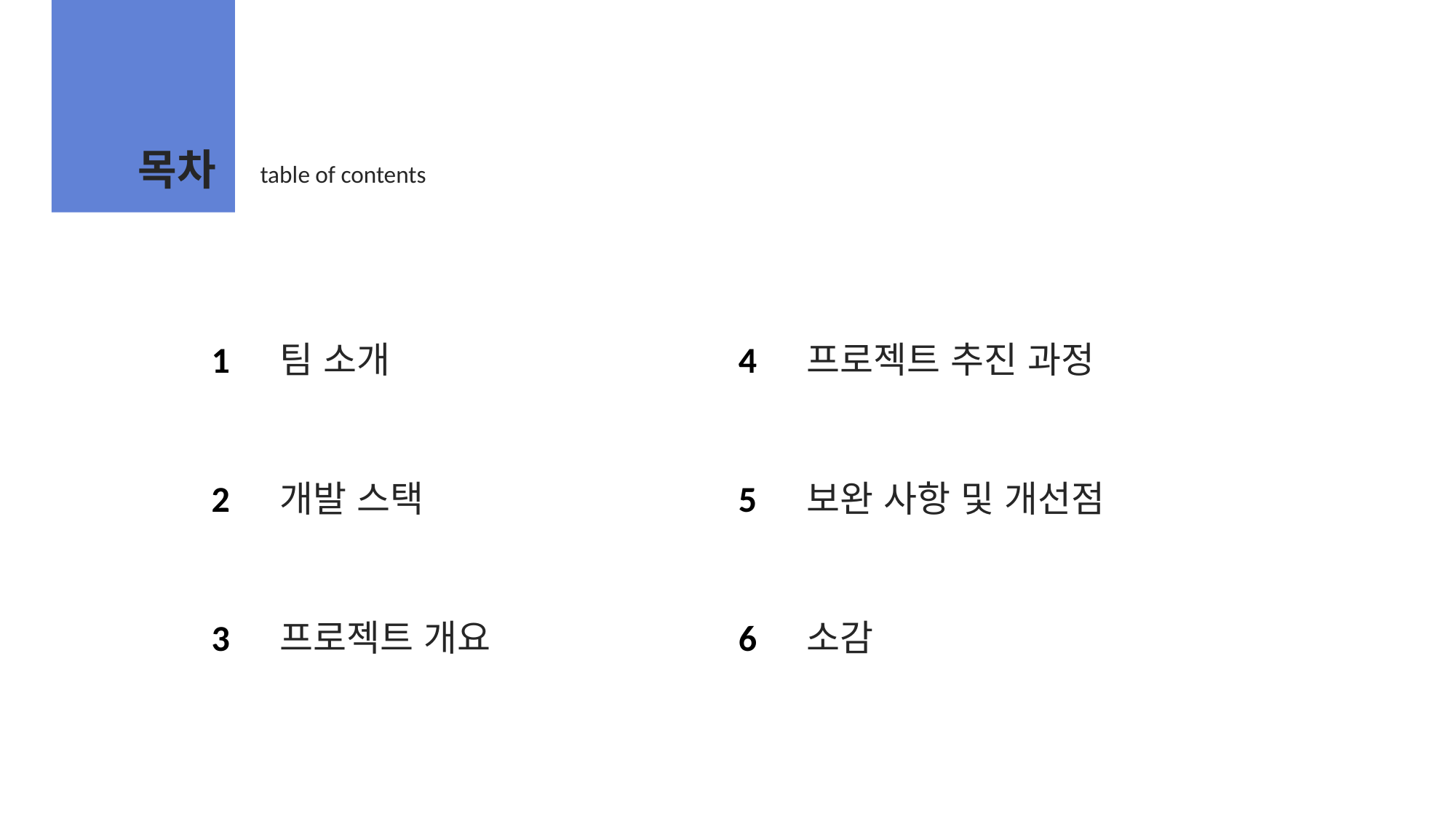

목차
table of contents
팀 소개
1
프로젝트 추진 과정
4
보완 사항 및 개선점
5
개발 스택
2
소감
6
프로젝트 개요
3